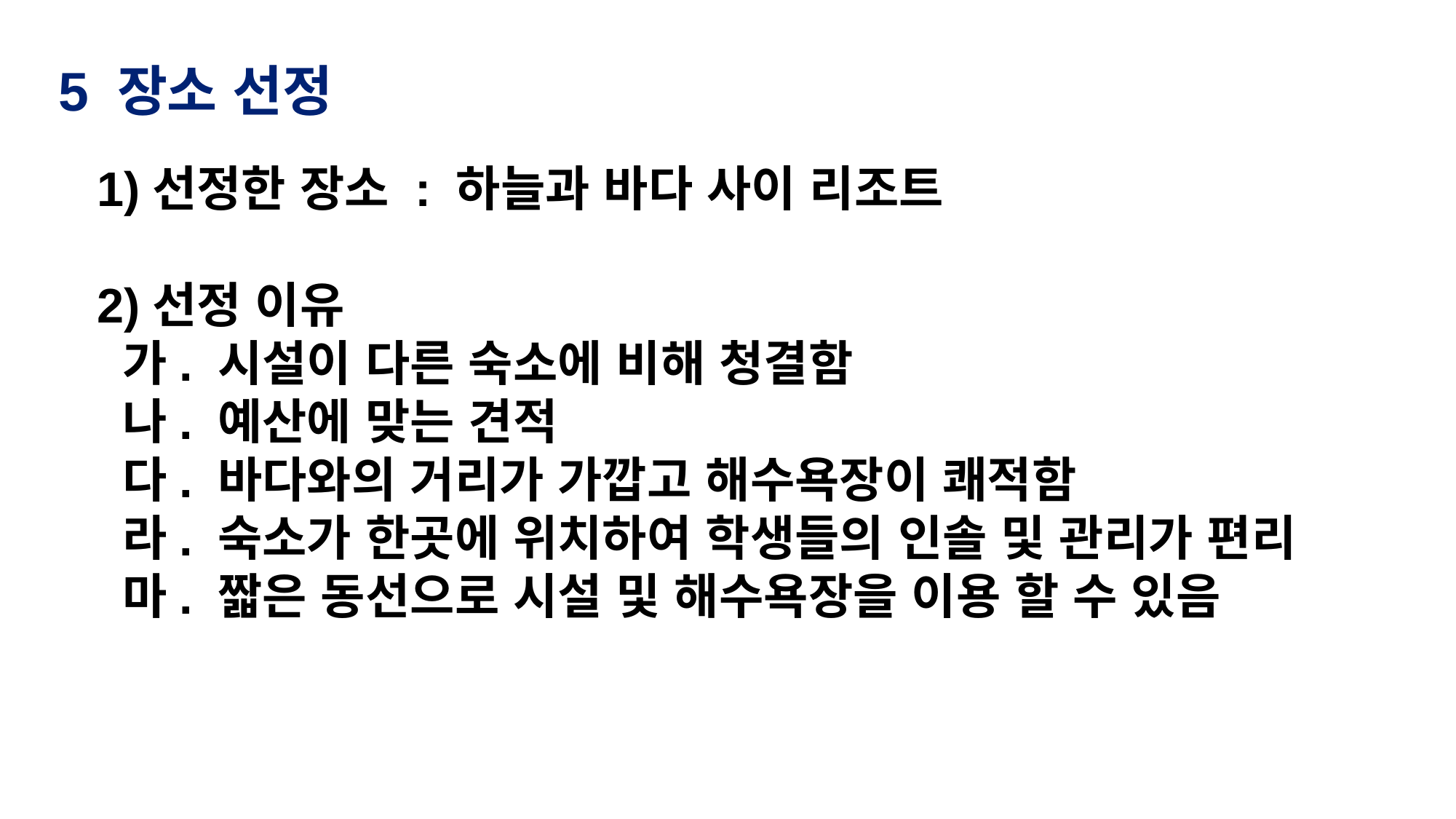

5 장소 선정
1)선정한 장소 : 하늘과 바다 사이 리조트

2)선정 이유
 가. 시설이 다른 숙소에 비해 청결함
 나. 예산에 맞는 견적
 다. 바다와의 거리가 가깝고 해수욕장이 쾌적함
 라. 숙소가 한곳에 위치하여 학생들의 인솔 및 관리가 편리
 마. 짧은 동선으로 시설 및 해수욕장을 이용 할 수 있음